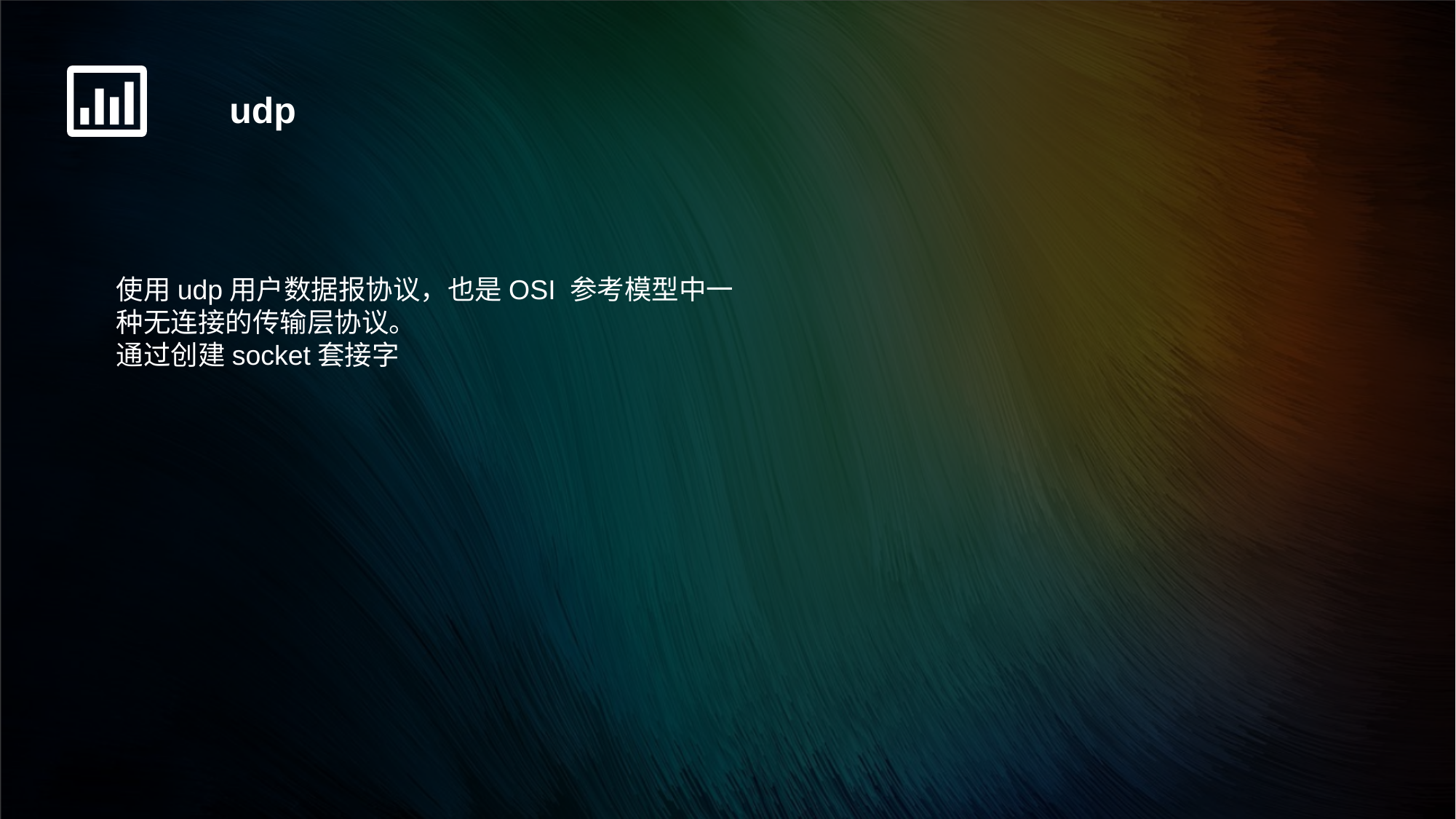

udp
使用udp用户数据报协议，也是OSI 参考模型中一种无连接的传输层协议。
通过创建socket套接字